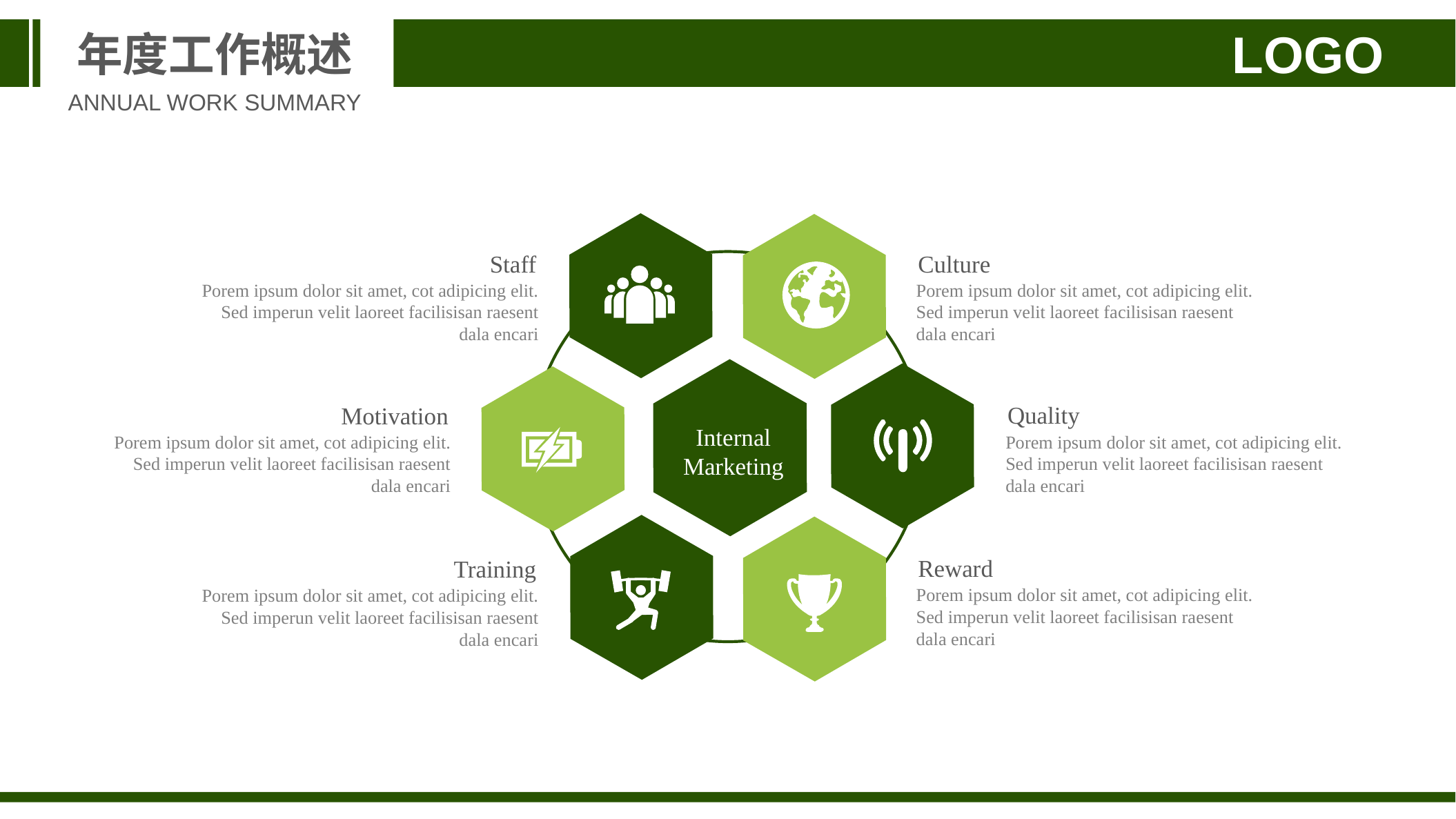

年度工作概述
LOGO
ANNUAL WORK SUMMARY

Staff
Porem ipsum dolor sit amet, cot adipicing elit. Sed imperun velit laoreet facilisisan raesent dala encari
Culture
Porem ipsum dolor sit amet, cot adipicing elit. Sed imperun velit laoreet facilisisan raesent dala encari

Internal
Marketing

Quality
Porem ipsum dolor sit amet, cot adipicing elit. Sed imperun velit laoreet facilisisan raesent dala encari
Motivation
Porem ipsum dolor sit amet, cot adipicing elit. Sed imperun velit laoreet facilisisan raesent dala encari

Reward
Porem ipsum dolor sit amet, cot adipicing elit. Sed imperun velit laoreet facilisisan raesent dala encari
Training
Porem ipsum dolor sit amet, cot adipicing elit. Sed imperun velit laoreet facilisisan raesent dala encari